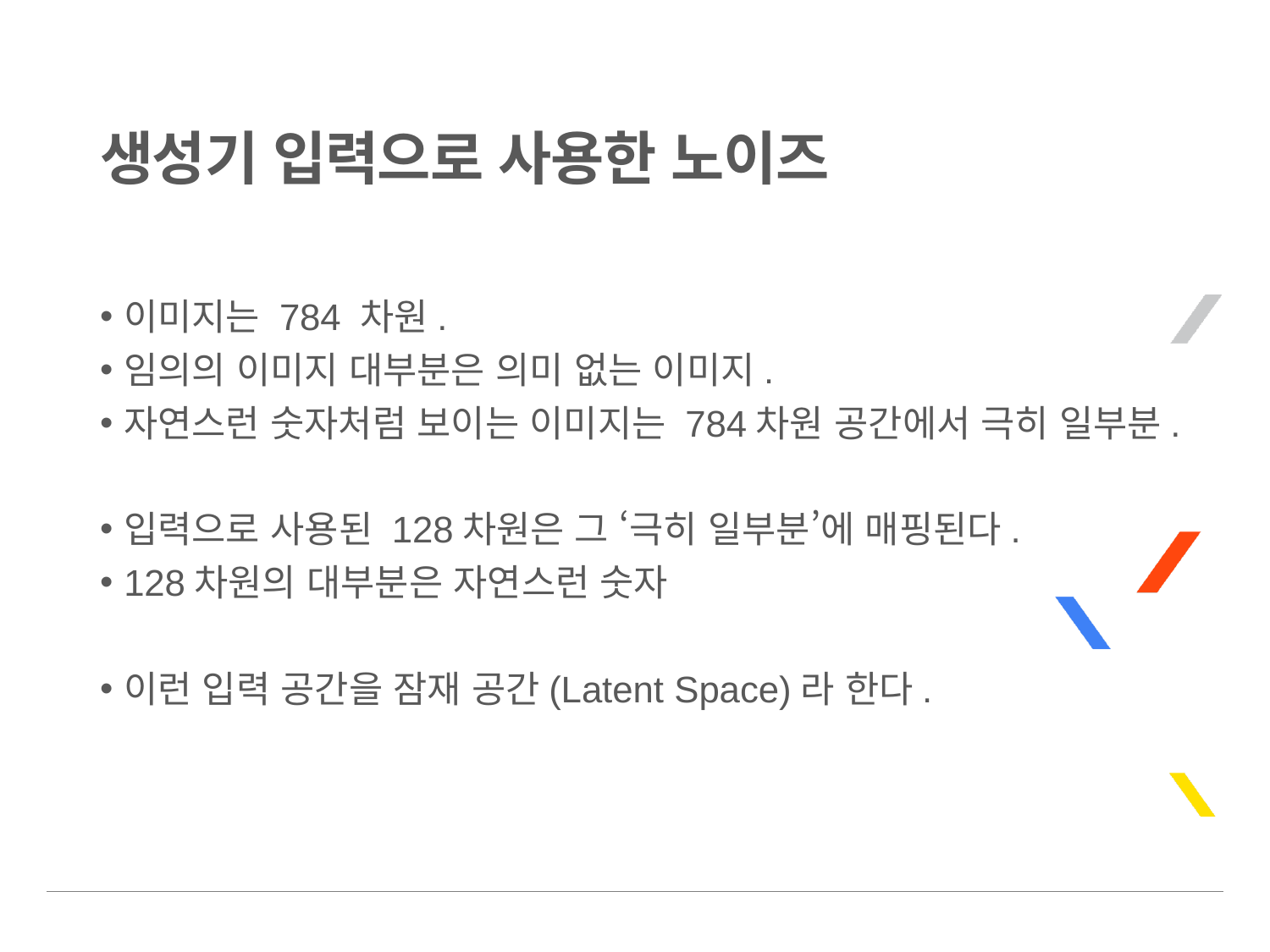

# 생성기 입력으로 사용한 노이즈
이미지는 784 차원.
임의의 이미지 대부분은 의미 없는 이미지.
자연스런 숫자처럼 보이는 이미지는 784차원 공간에서 극히 일부분.

입력으로 사용된 128차원은 그 ‘극히 일부분’에 매핑된다.
128차원의 대부분은 자연스런 숫자

이런 입력 공간을 잠재 공간(Latent Space)라 한다.